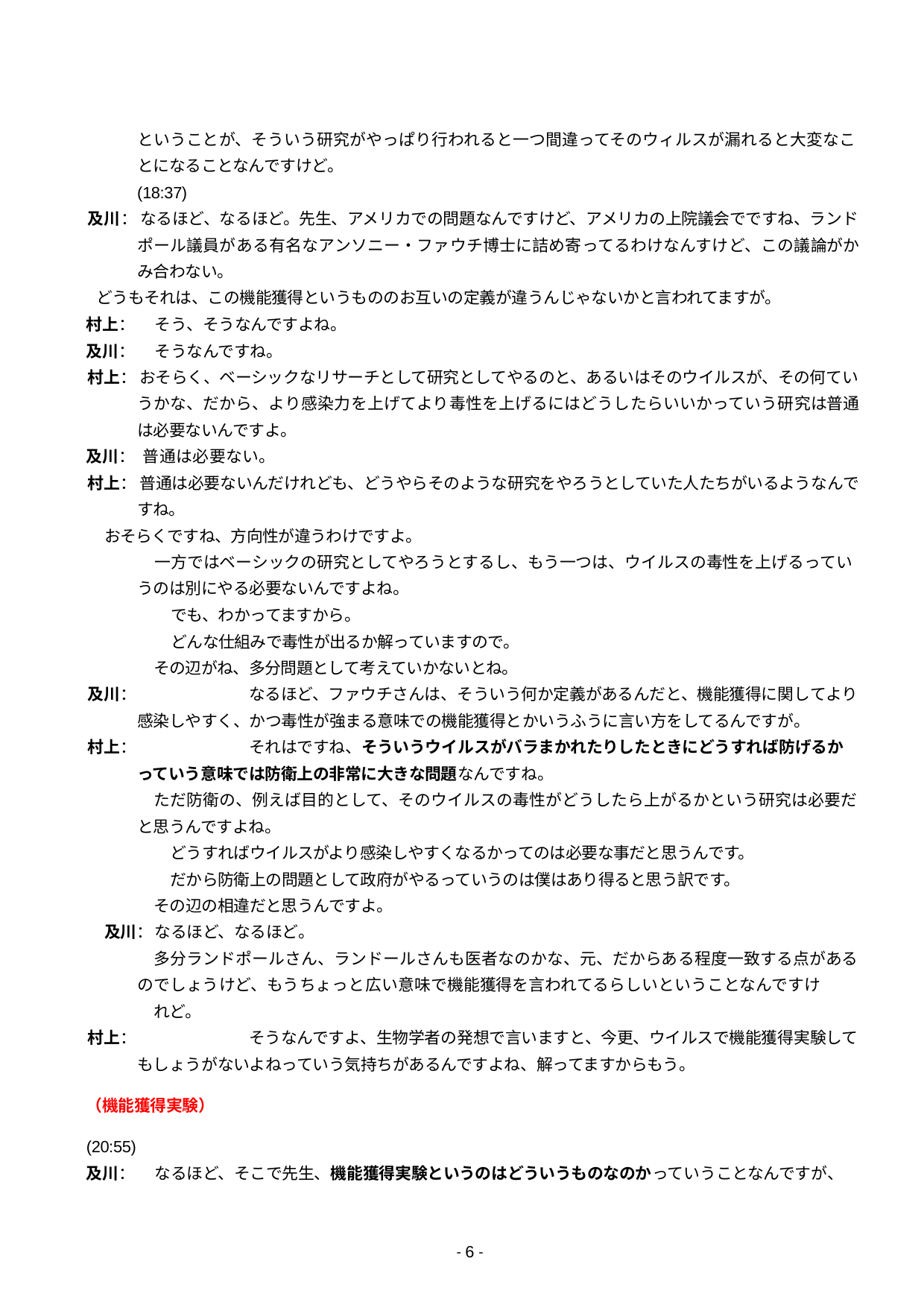

ということが、そういう研究がやっぱり行われると一つ間違ってそのウィルスが漏れると大変なことになることなんですけど。
(18:37)
及川： なるほど、なるほど。先生、アメリカでの問題なんですけど、アメリカの上院議会でですね、ランドポール議員がある有名なアンソニー・ファウチ博士に詰め寄ってるわけなんすけど、この議論がかみ合わない。
どうもそれは、この機能獲得というもののお互いの定義が違うんじゃないかと言われてますが。
村上：	そう、そうなんですよね。
及川：	そうなんですね。
村上： おそらく、ベーシックなリサーチとして研究としてやるのと、あるいはそのウイルスが、その何ていうかな、だから、より感染力を上げてより毒性を上げるにはどうしたらいいかっていう研究は普通は必要ないんですよ。
及川：  普通は必要ない。
村上： 普通は必要ないんだけれども、どうやらそのような研究をやろうとしていた人たちがいるようなんですね。
おそらくですね、方向性が違うわけですよ。
一方ではベーシックの研究としてやろうとするし、もう一つは、ウイルスの毒性を上げるっていうのは別にやる必要ないんですよね。
でも、わかってますから。
どんな仕組みで毒性が出るか解っていますので。 その辺がね、多分問題として考えていかないとね。
及川：		なるほど、ファウチさんは、そういう何か定義があるんだと、機能獲得に関してより感染しやすく、かつ毒性が強まる意味での機能獲得とかいうふうに言い方をしてるんですが。
村上：		それはですね、そういうウイルスがバラまかれたりしたときにどうすれば防げるかっていう意味では防衛上の非常に大きな問題なんですね。
ただ防衛の、例えば目的として、そのウイルスの毒性がどうしたら上がるかという研究は必要だと思うんですよね。
どうすればウイルスがより感染しやすくなるかってのは必要な事だと思うんです。
だから防衛上の問題として政府がやるっていうのは僕はあり得ると思う訳です。その辺の相違だと思うんですよ。
及川：	なるほど、なるほど。
多分ランドポールさん、ランドールさんも医者なのかな、元、だからある程度一致する点があるのでしょうけど、もうちょっと広い意味で機能獲得を言われてるらしいということなんですけ
れど。
村上：		そうなんですよ、生物学者の発想で言いますと、今更、ウイルスで機能獲得実験してもしょうがないよねっていう気持ちがあるんですよね、解ってますからもう。

（機能獲得実験）

(20:55)
及川：	なるほど、そこで先生、機能獲得実験というのはどういうものなのかっていうことなんですが、
- 6 -